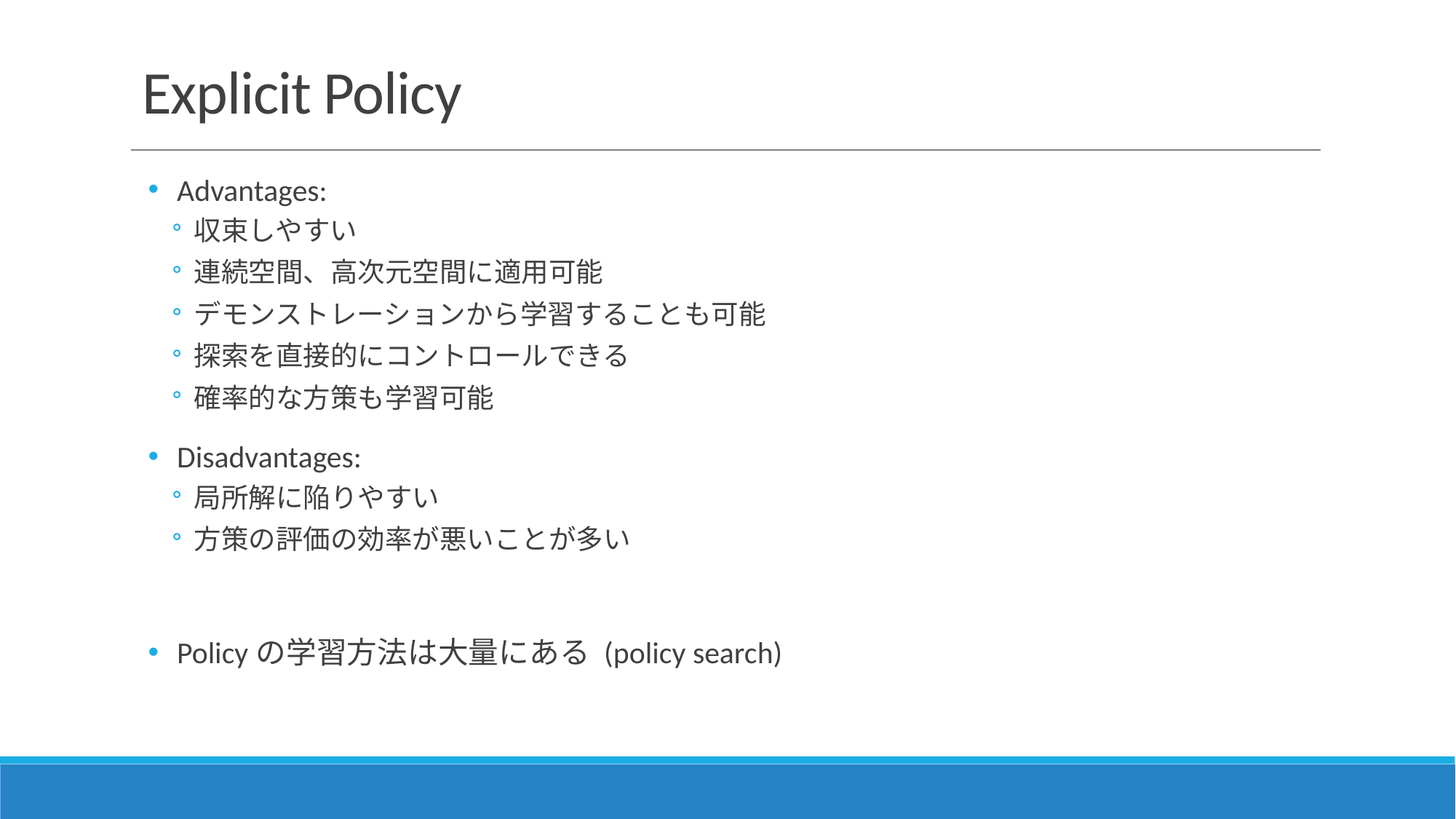

# Explicit Policy
Advantages:
収束しやすい
連続空間、高次元空間に適用可能
デモンストレーションから学習することも可能
探索を直接的にコントロールできる
確率的な方策も学習可能
Disadvantages:
局所解に陥りやすい
方策の評価の効率が悪いことが多い

Policyの学習方法は大量にある (policy search)